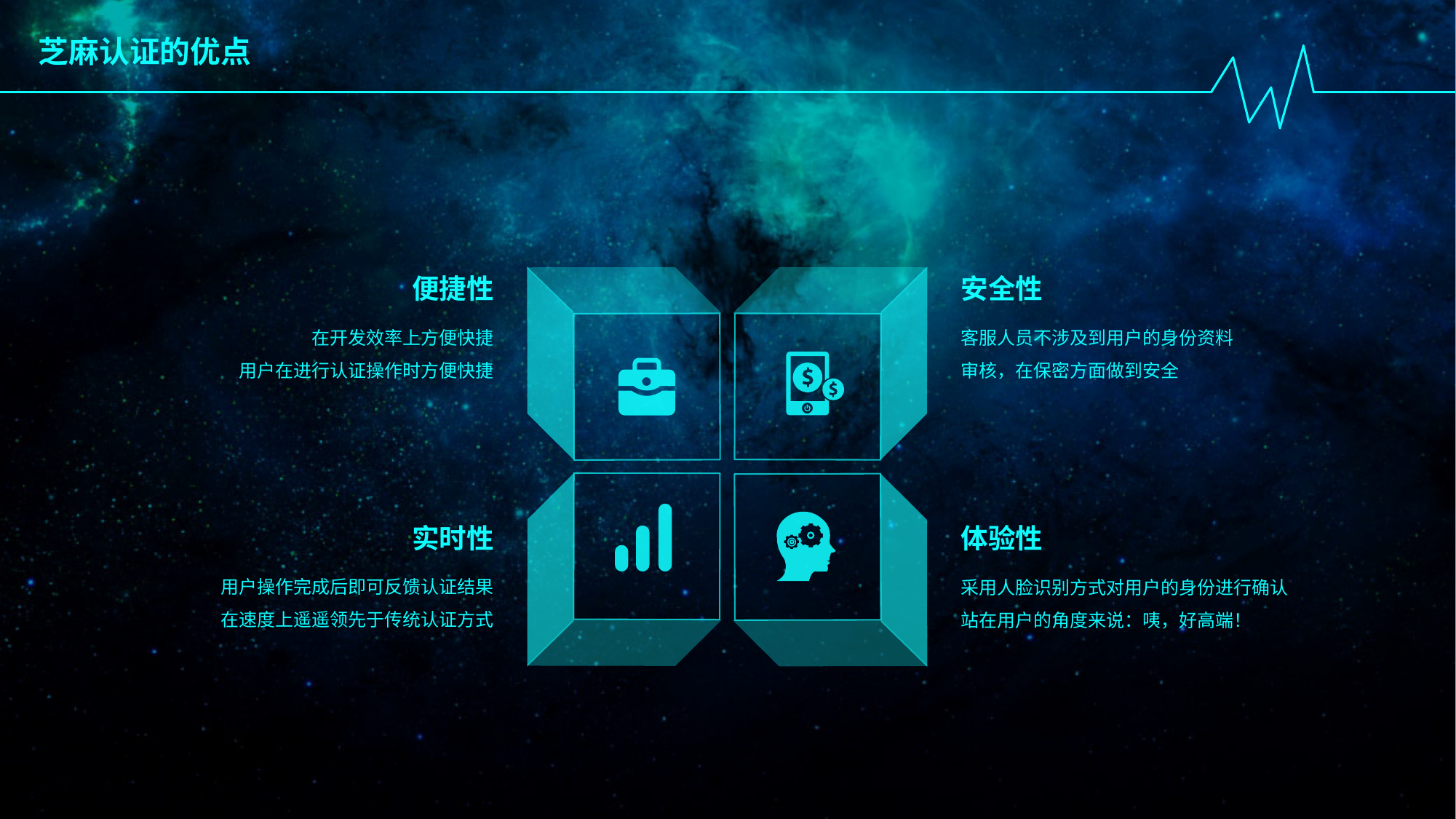

芝麻认证的优点
便捷性
安全性

在开发效率上方便快捷
用户在进行认证操作时方便快捷
客服人员不涉及到用户的身份资料审核，在保密方面做到安全
实时性
体验性
用户操作完成后即可反馈认证结果
在速度上遥遥领先于传统认证方式
采用人脸识别方式对用户的身份进行确认
站在用户的角度来说：咦，好高端！